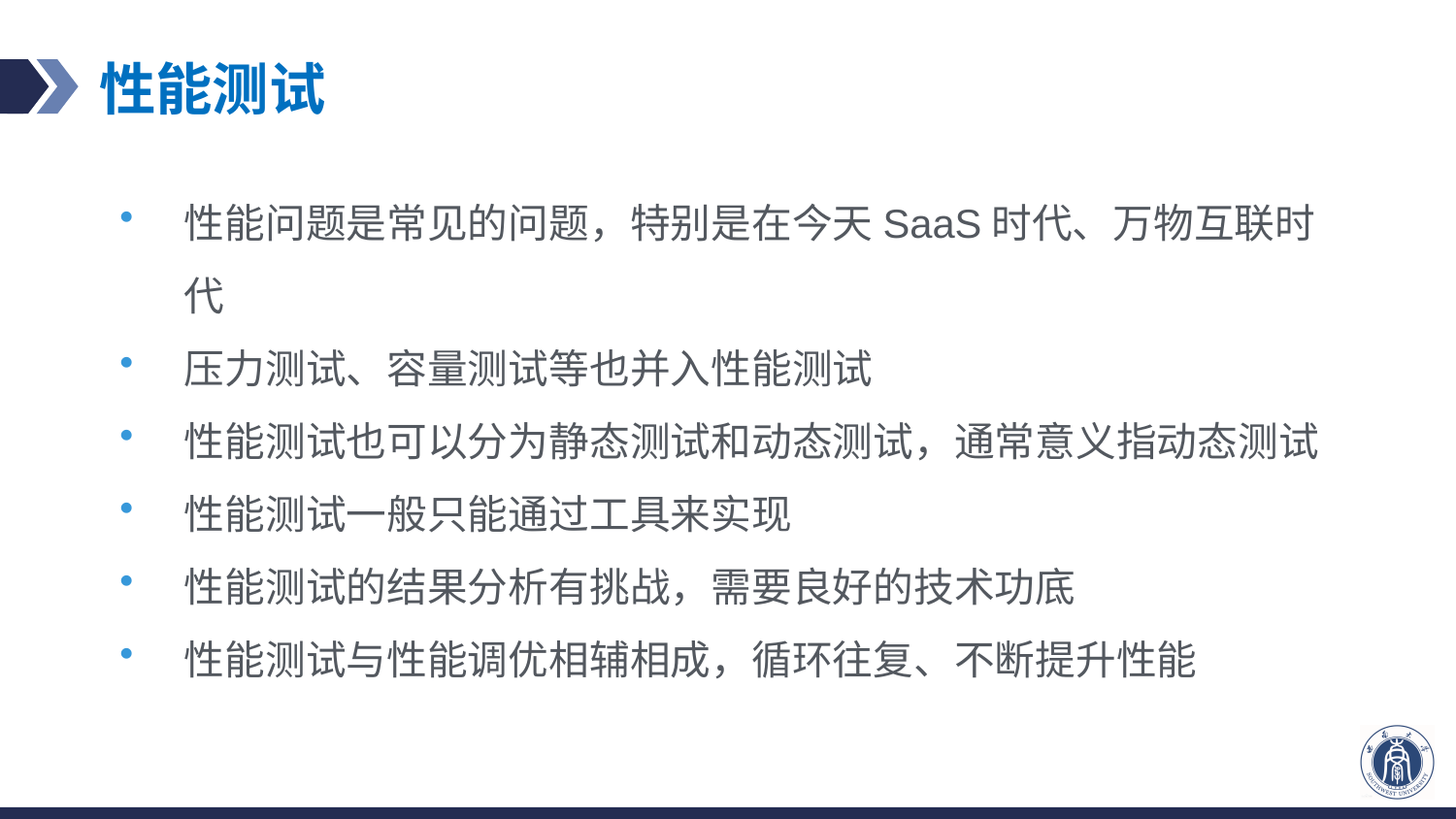

# 性能测试
性能问题是常见的问题，特别是在今天SaaS时代、万物互联时代
压力测试、容量测试等也并入性能测试
性能测试也可以分为静态测试和动态测试，通常意义指动态测试
性能测试一般只能通过工具来实现
性能测试的结果分析有挑战，需要良好的技术功底
性能测试与性能调优相辅相成，循环往复、不断提升性能